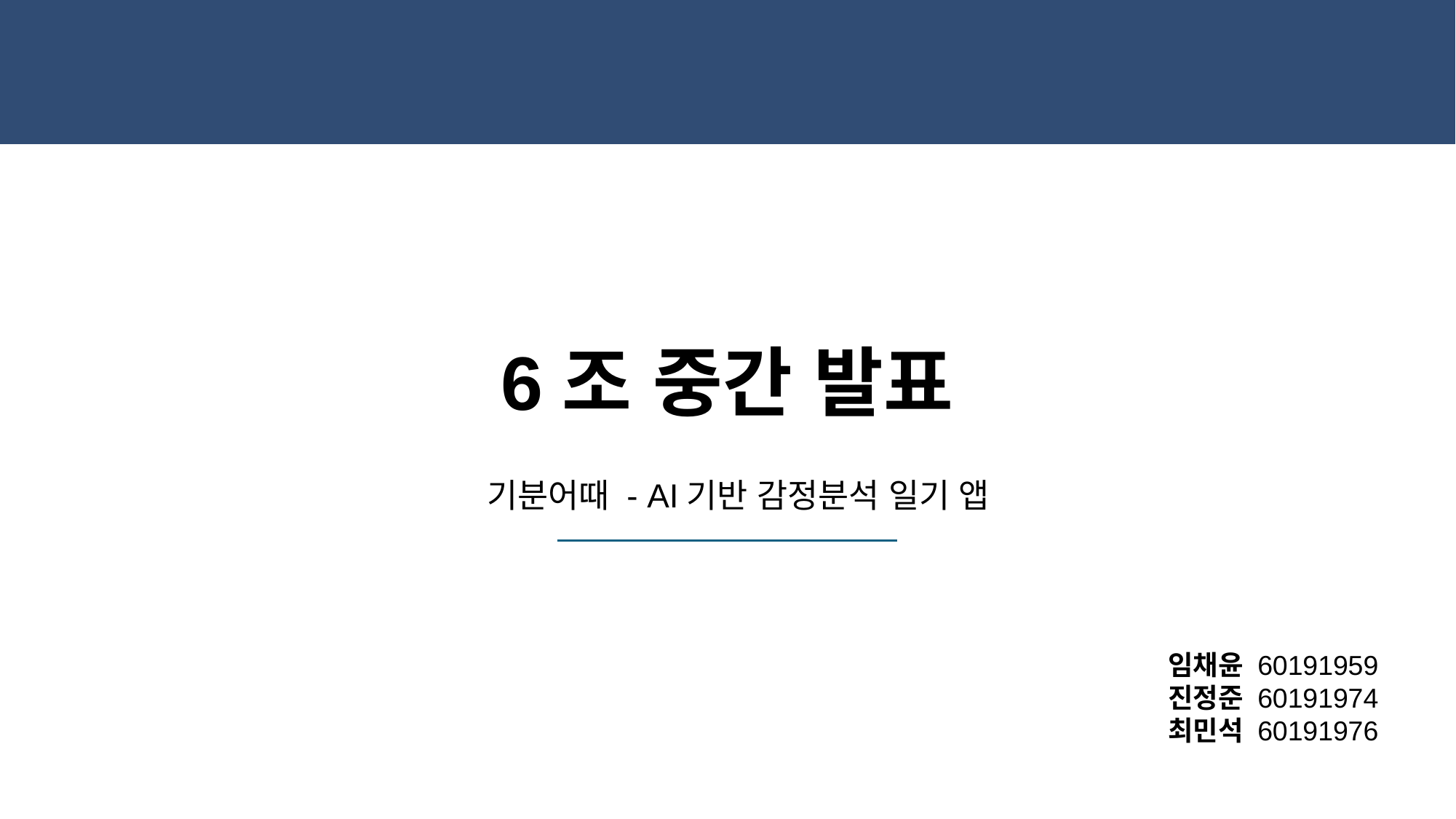

6조 중간 발표
기분어때 - AI기반 감정분석 일기 앱
임채윤 60191959
진정준 60191974
최민석 60191976